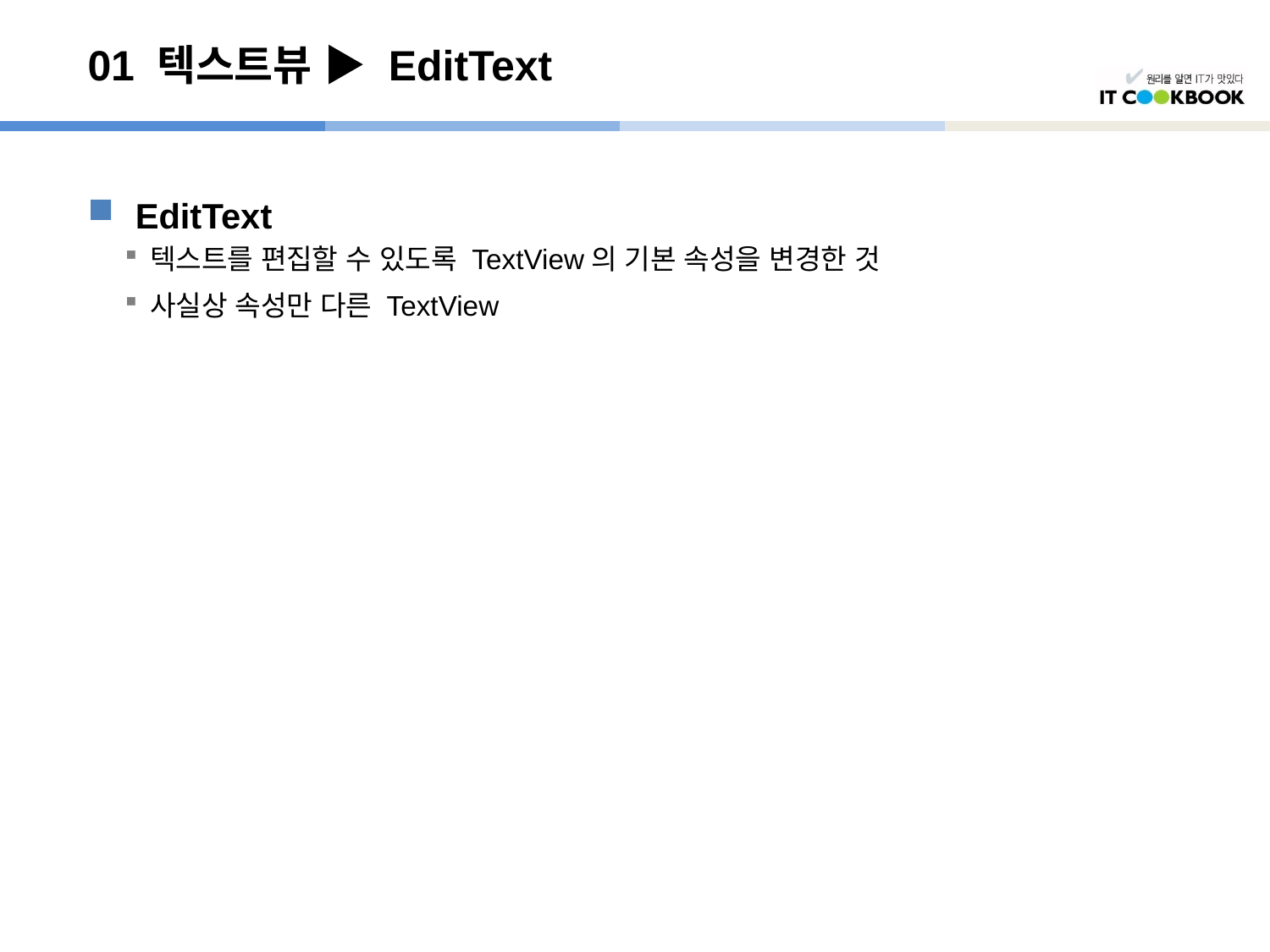

# 01 텍스트뷰 ▶ EditText
EditText
텍스트를 편집할 수 있도록 TextView의 기본 속성을 변경한 것
사실상 속성만 다른 TextView